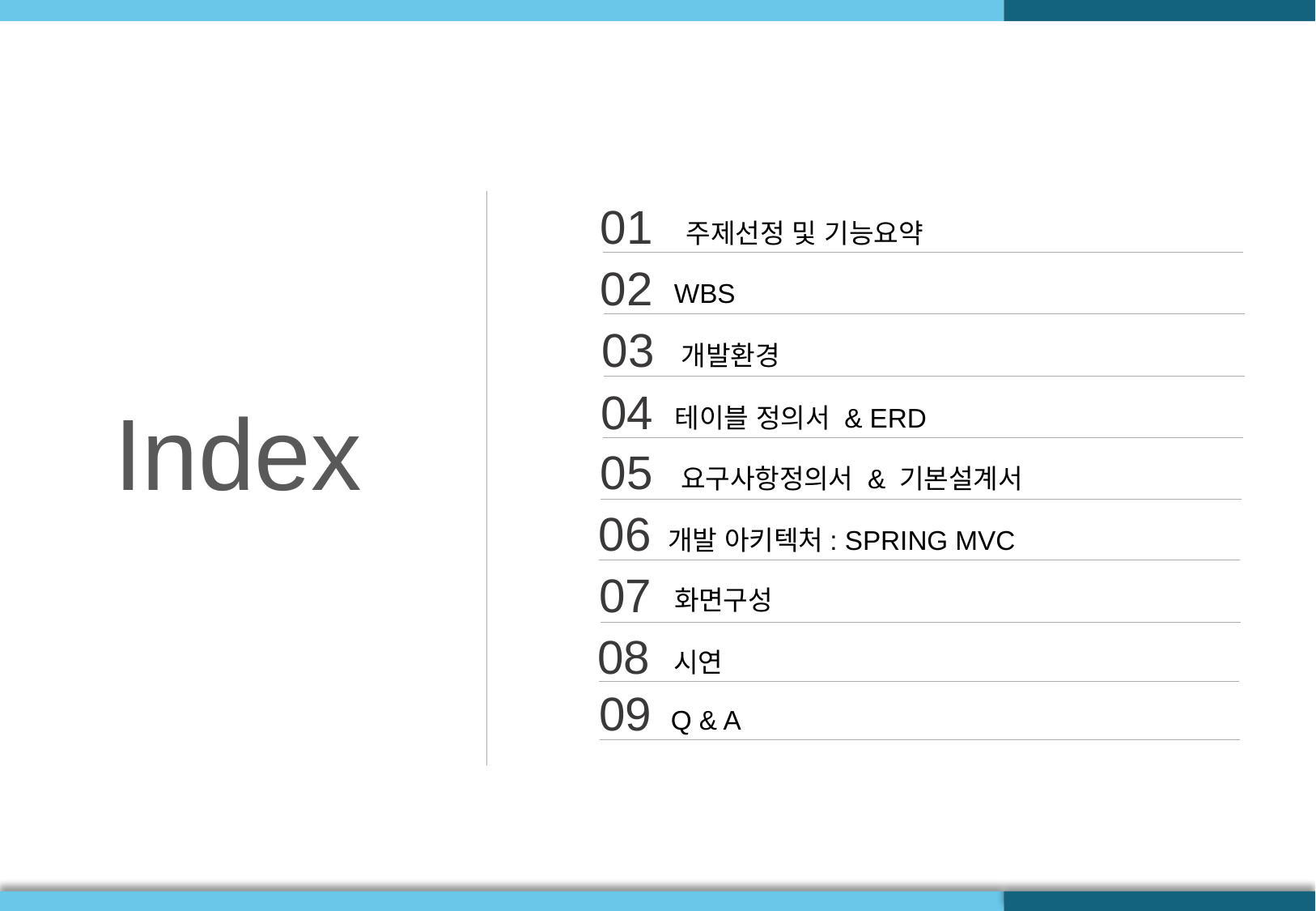

01
주제선정 및 기능요약

02
WBS
03
개발환경
04
Index
테이블 정의서 & ERD
05
요구사항정의서 & 기본설계서
06
개발 아키텍처: SPRING MVC
07
화면구성
08
시연
09
Q & A